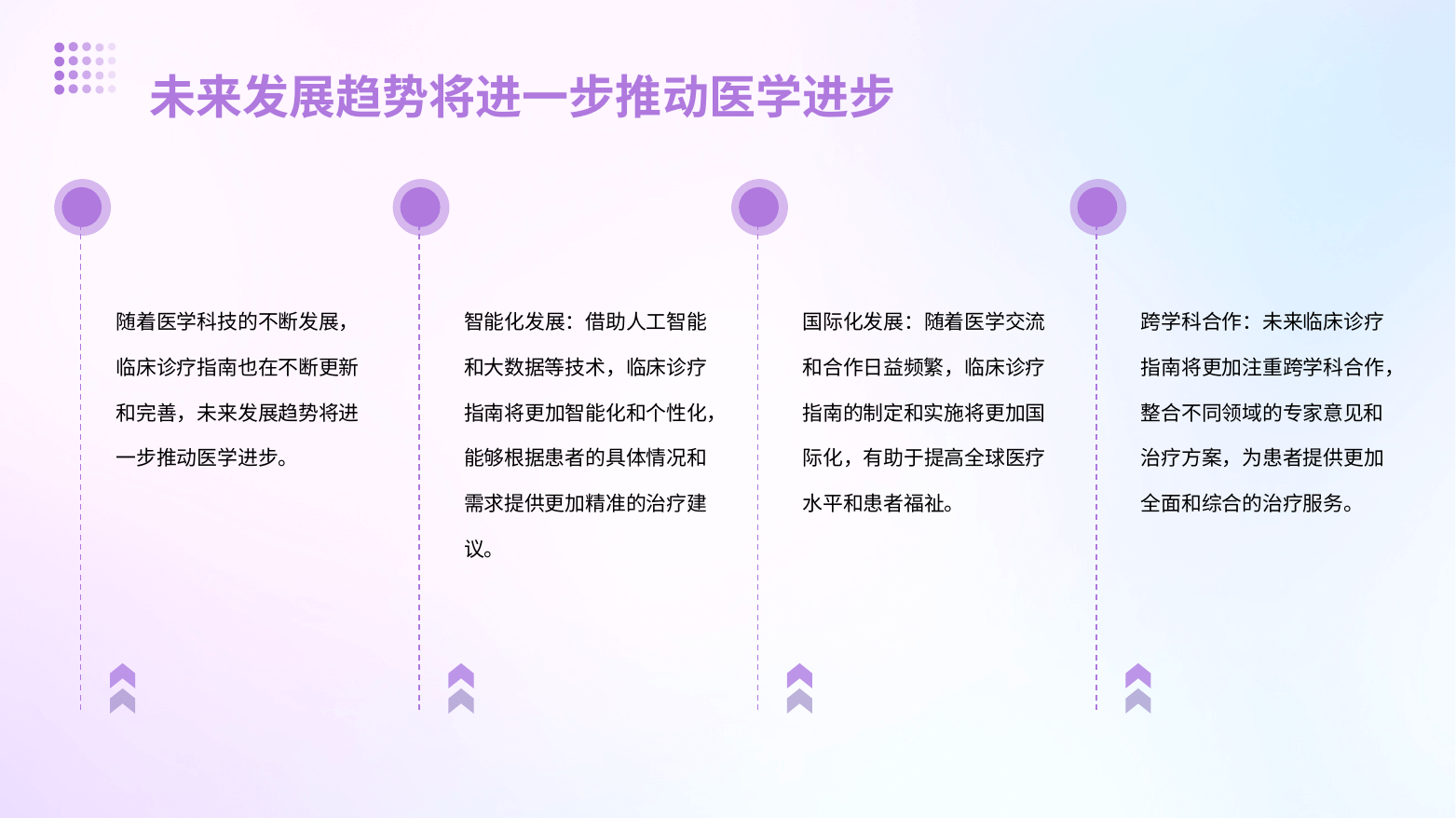

未来发展趋势将进一步推动医学进步

随着医学科技的不断发展，临床诊疗指南也在不断更新和完善，未来发展趋势将进一步推动医学进步。
智能化发展：借助人工智能和大数据等技术，临床诊疗指南将更加智能化和个性化，能够根据患者的具体情况和需求提供更加精准的治疗建议。
国际化发展：随着医学交流和合作日益频繁，临床诊疗指南的制定和实施将更加国际化，有助于提高全球医疗水平和患者福祉。
跨学科合作：未来临床诊疗指南将更加注重跨学科合作，整合不同领域的专家意见和治疗方案，为患者提供更加全面和综合的治疗服务。